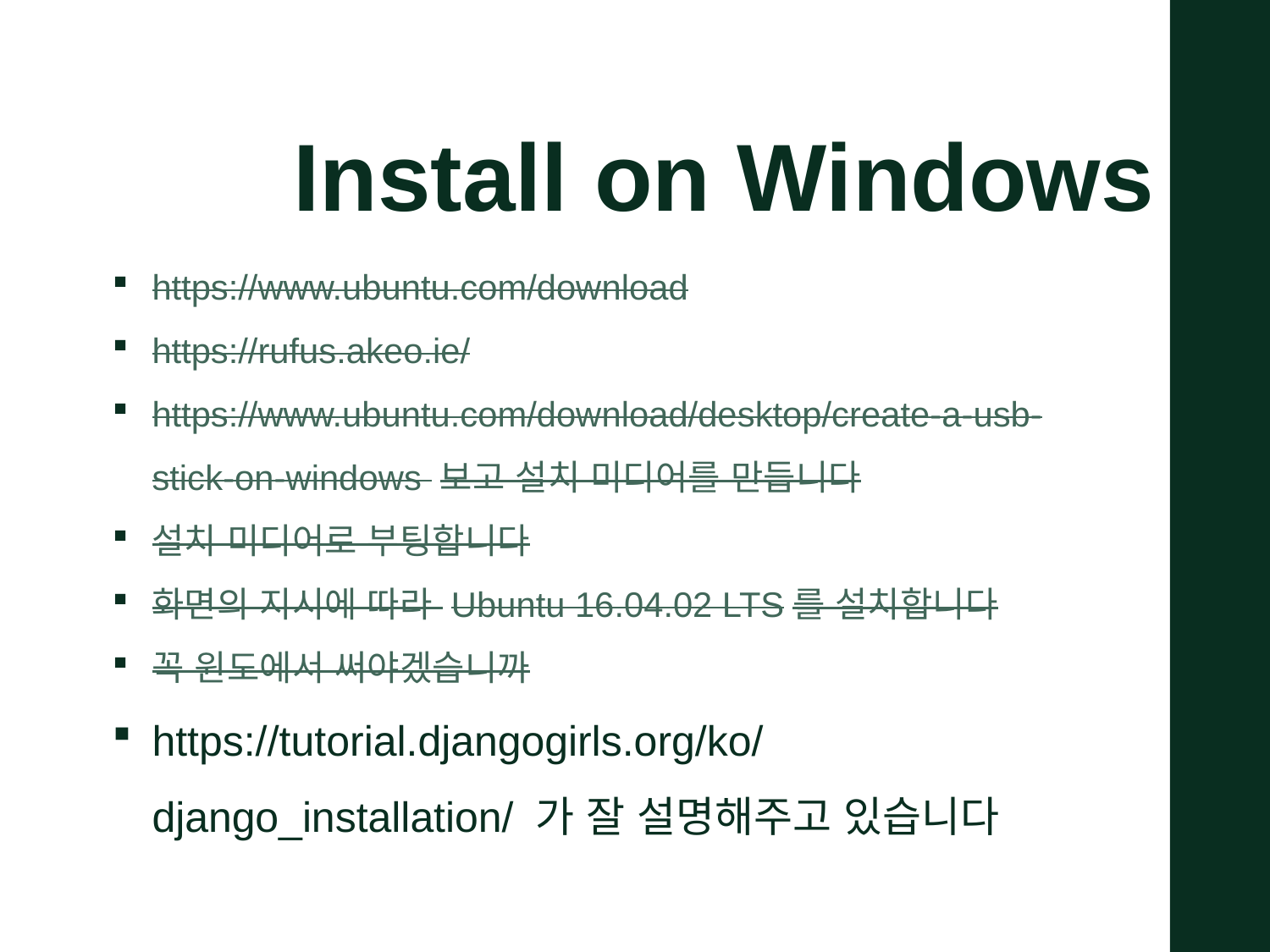

Install on Windows
https://www.ubuntu.com/download
https://rufus.akeo.ie/
https://www.ubuntu.com/download/desktop/create-a-usb-stick-on-windows 보고 설치 미디어를 만듭니다
설치 미디어로 부팅합니다
화면의 지시에 따라 Ubuntu 16.04.02 LTS를 설치합니다
꼭 윈도에서 써야겠습니까
https://tutorial.djangogirls.org/ko/django_installation/ 가 잘 설명해주고 있습니다